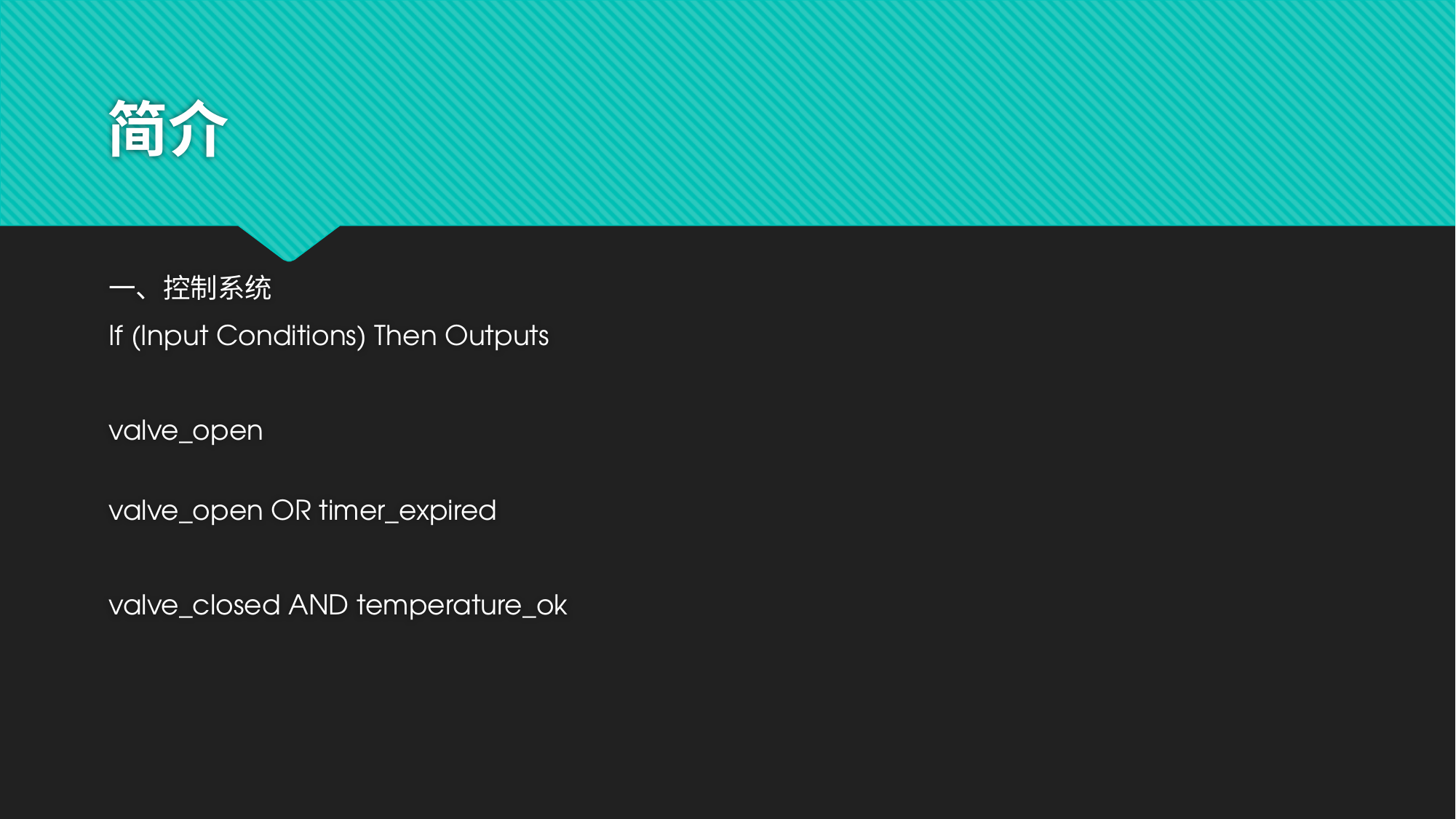

# 简介
一、控制系统
If (Input Conditions) Then Outputs

valve_open
valve_open OR timer_expired

valve_closed AND temperature_ok